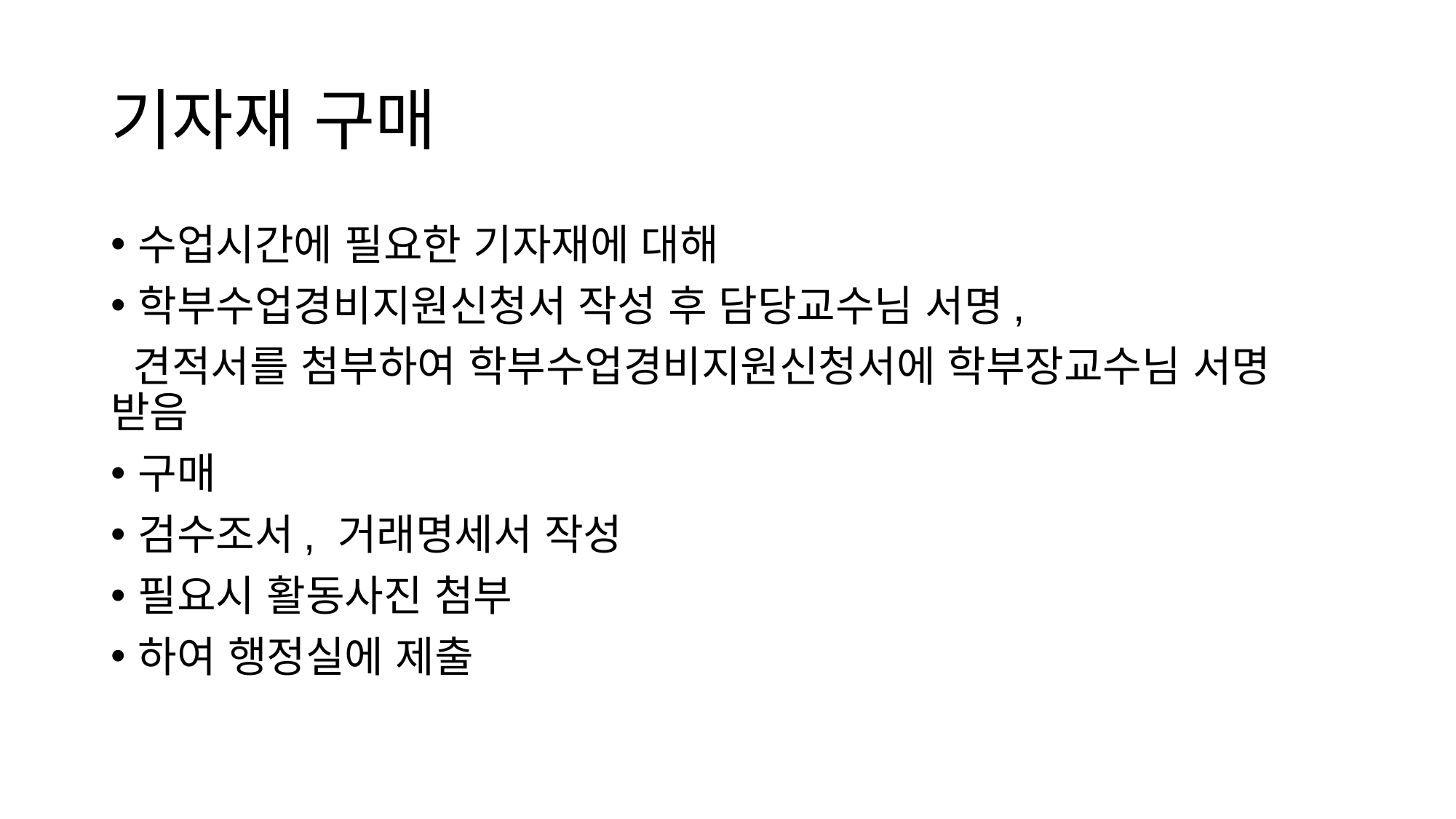

# 기자재 구매
수업시간에 필요한 기자재에 대해
학부수업경비지원신청서 작성 후 담당교수님 서명,
 견적서를 첨부하여 학부수업경비지원신청서에 학부장교수님 서명 받음
구매
검수조서, 거래명세서 작성
필요시 활동사진 첨부
하여 행정실에 제출